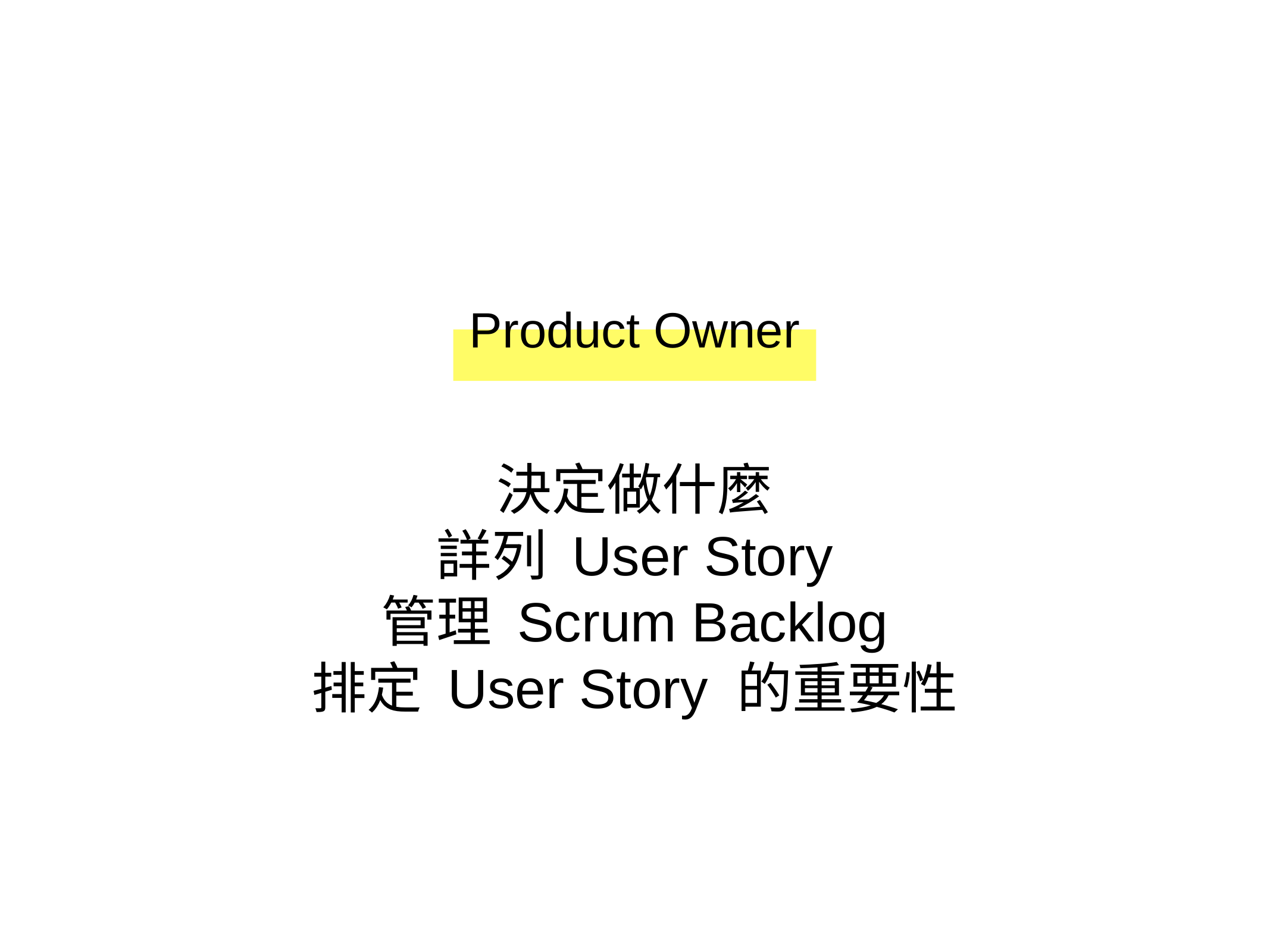

Product Owner

# 決定做什麼
詳列 User Story
管理 Scrum Backlog
排定 User Story 的重要性